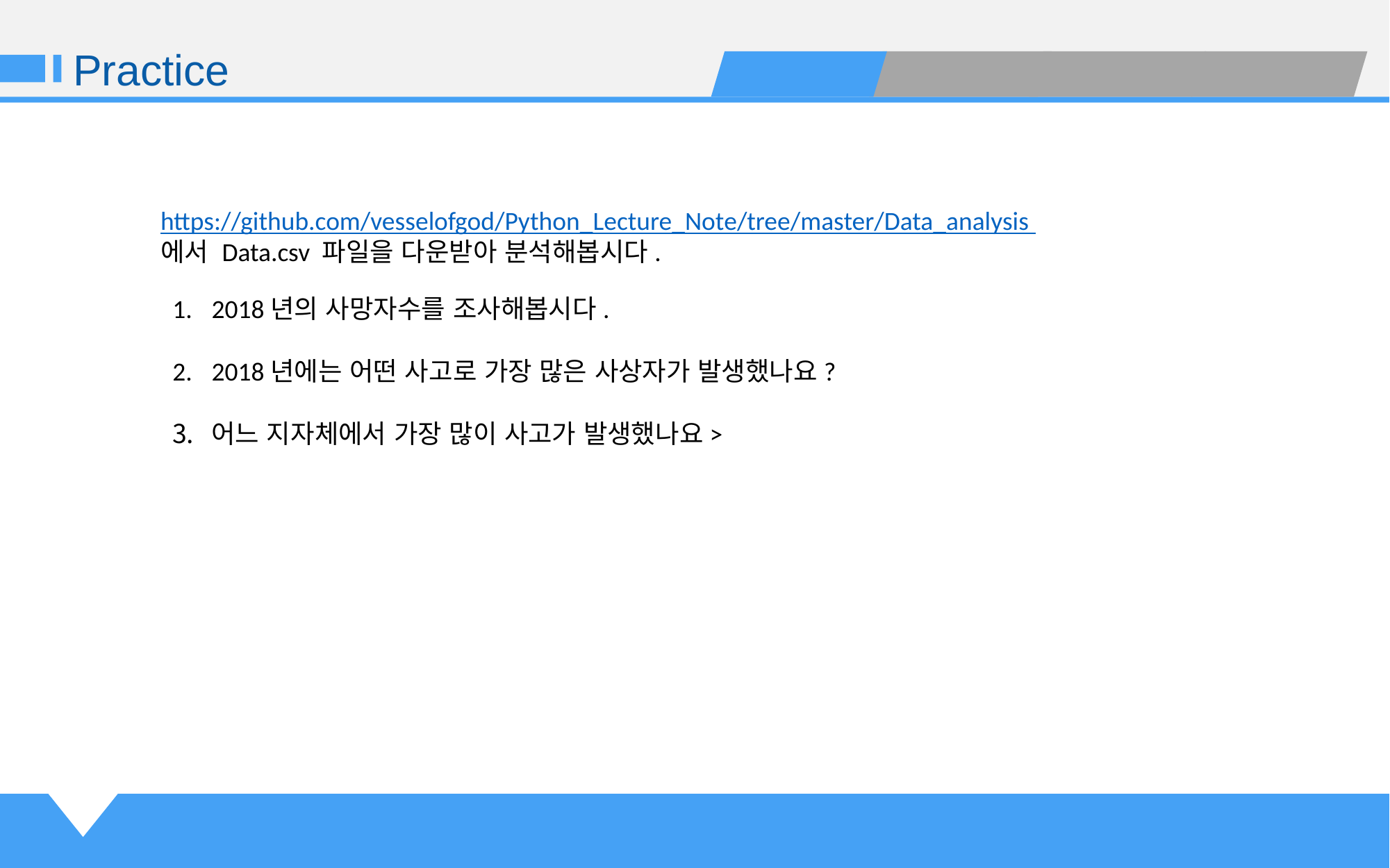

Practice

https://github.com/vesselofgod/Python_Lecture_Note/tree/master/Data_analysis
에서 Data.csv 파일을 다운받아 분석해봅시다.

2018년의 사망자수를 조사해봅시다.

2018년에는 어떤 사고로 가장 많은 사상자가 발생했나요?

어느 지자체에서 가장 많이 사고가 발생했나요>